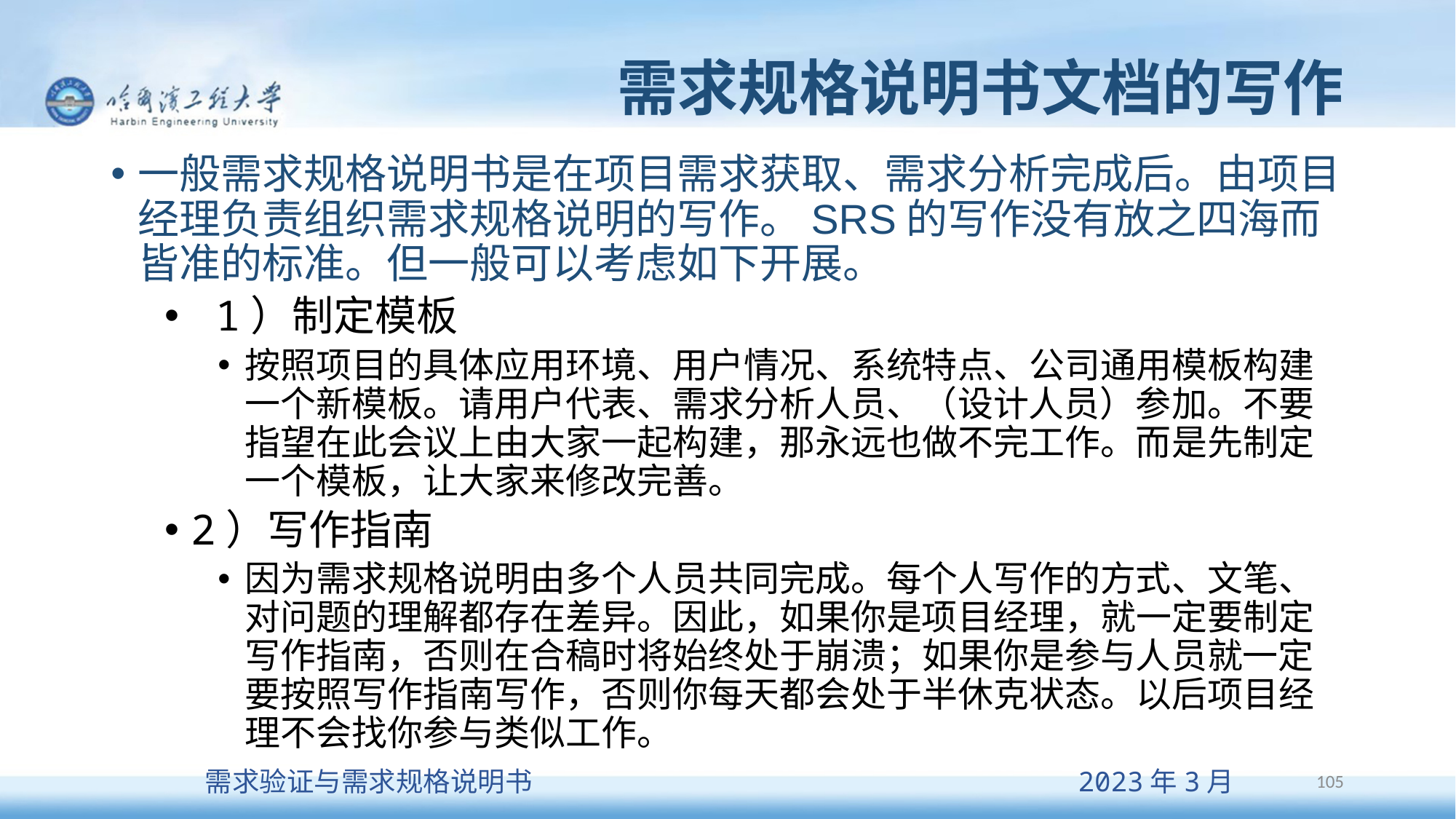

# 需求规格说明书文档的写作
一般需求规格说明书是在项目需求获取、需求分析完成后。由项目经理负责组织需求规格说明的写作。SRS的写作没有放之四海而皆准的标准。但一般可以考虑如下开展。
 1）制定模板
按照项目的具体应用环境、用户情况、系统特点、公司通用模板构建一个新模板。请用户代表、需求分析人员、（设计人员）参加。不要指望在此会议上由大家一起构建，那永远也做不完工作。而是先制定一个模板，让大家来修改完善。
2）写作指南
因为需求规格说明由多个人员共同完成。每个人写作的方式、文笔、对问题的理解都存在差异。因此，如果你是项目经理，就一定要制定写作指南，否则在合稿时将始终处于崩溃；如果你是参与人员就一定要按照写作指南写作，否则你每天都会处于半休克状态。以后项目经理不会找你参与类似工作。
105